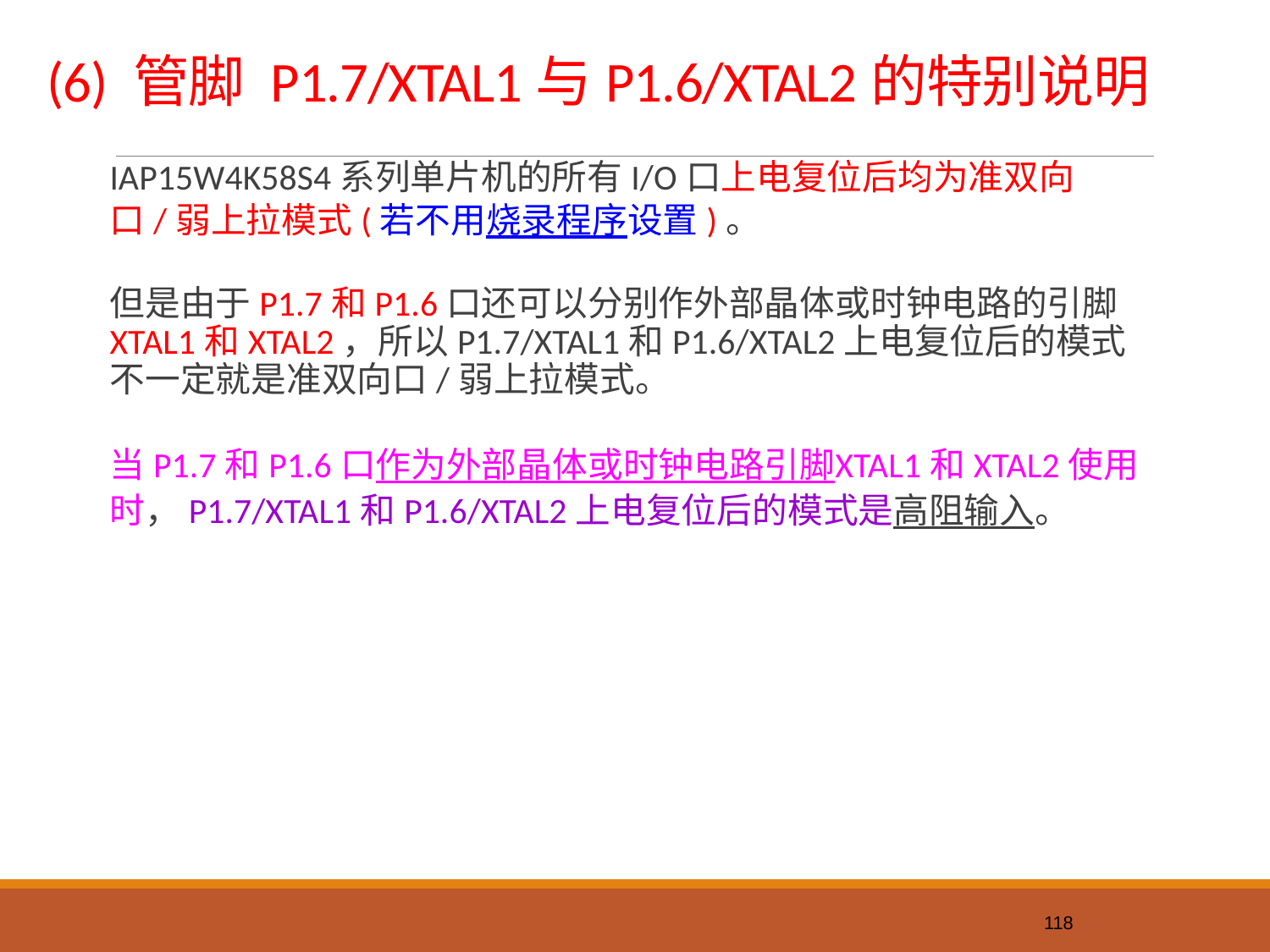

# (6) 管脚 P1.7/XTAL1与P1.6/XTAL2的特别说明
IAP15W4K58S4系列单片机的所有I/O口上电复位后均为准双向口/弱上拉模式(若不用烧录程序设置)。
但是由于P1.7和P1.6口还可以分别作外部晶体或时钟电路的引脚XTAL1和XTAL2，所以P1.7/XTAL1和P1.6/XTAL2上电复位后的模式不一定就是准双向口/弱上拉模式。
当P1.7和P1.6口作为外部晶体或时钟电路引脚XTAL1和XTAL2使用时，P1.7/XTAL1和P1.6/XTAL2上电复位后的模式是高阻输入。
118